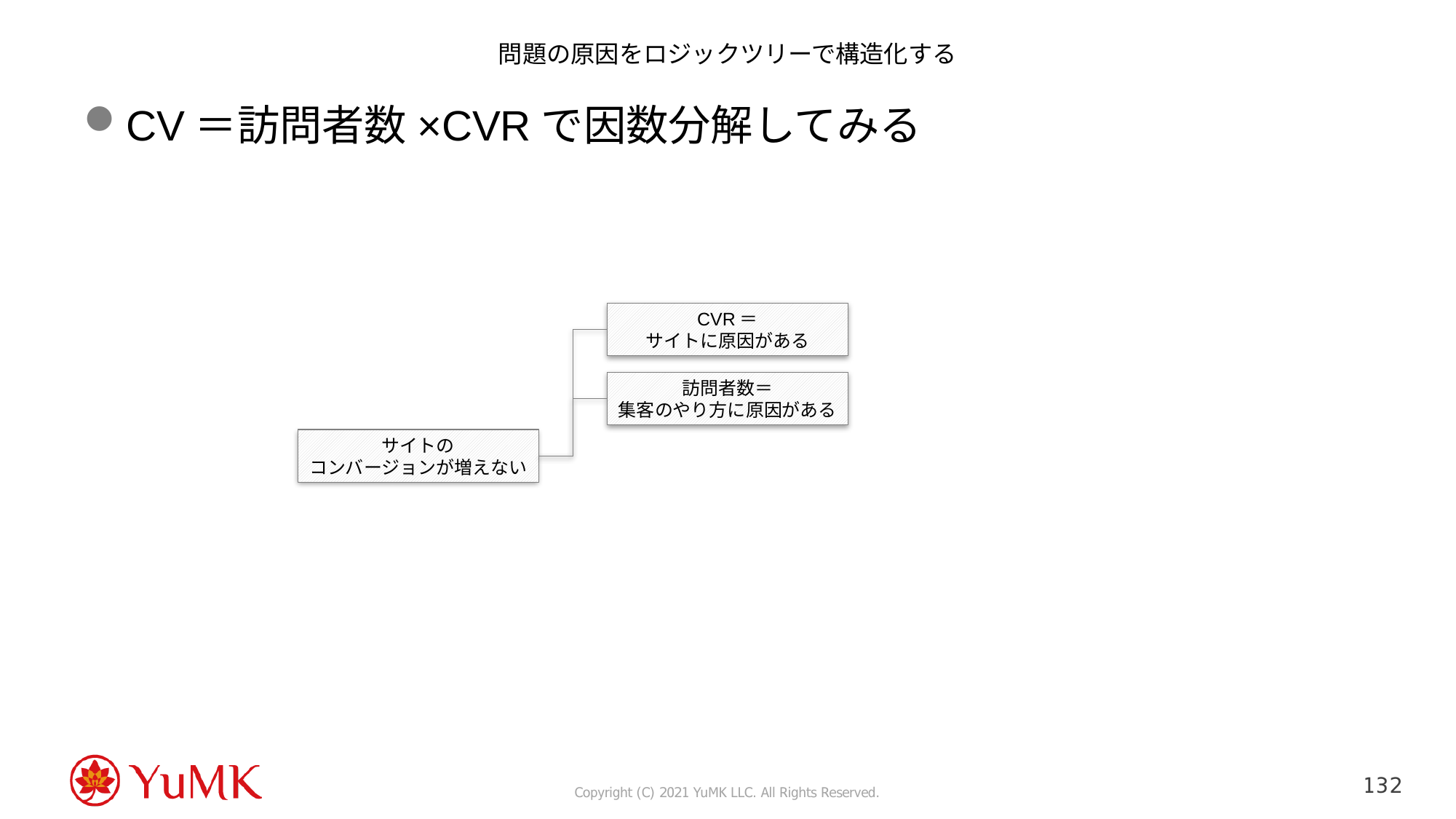

# 問題の原因をロジックツリーで構造化する
CV＝訪問者数×CVRで因数分解してみる
CVR＝
サイトに原因がある
訪問者数＝
集客のやり方に原因がある
サイトの
コンバージョンが増えない
132